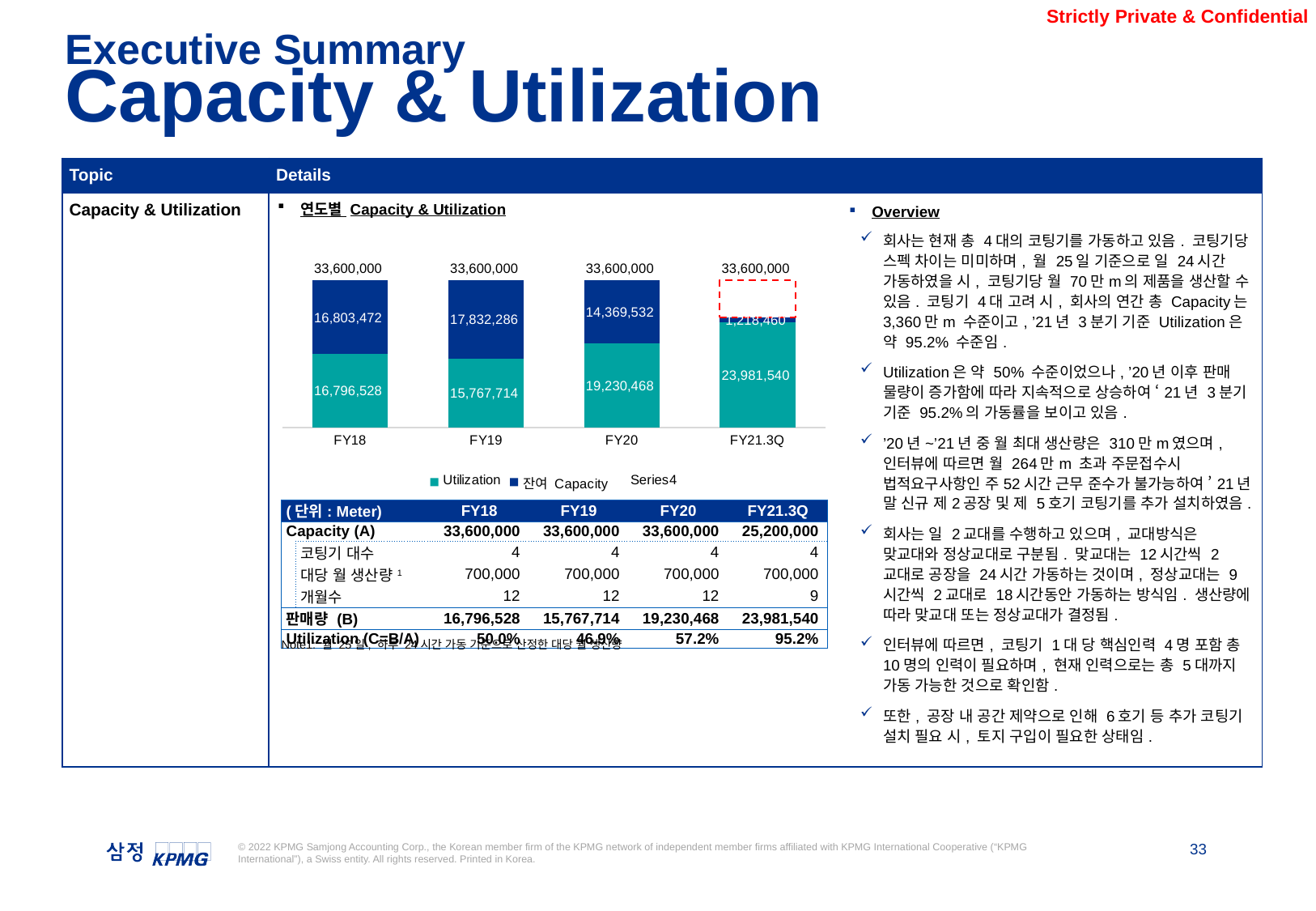

Executive Summary
Capacity & Utilization
| Topic | Details |
| --- | --- |
| Capacity & Utilization | Overview 회사는 현재 총 4대의 코팅기를 가동하고 있음. 코팅기당 스펙 차이는 미미하며, 월 25일 기준으로 일 24시간 가동하였을 시, 코팅기당 월 70만m의 제품을 생산할 수 있음. 코팅기 4대 고려 시, 회사의 연간 총 Capacity는 3,360만m 수준이고, ’21년 3분기 기준 Utilization은 약 95.2% 수준임. Utilization은 약 50% 수준이었으나, ’20년 이후 판매 물량이 증가함에 따라 지속적으로 상승하여 ‘21년 3분기 기준 95.2%의 가동률을 보이고 있음. ’20년~’21년 중 월 최대 생산량은 310만m였으며, 인터뷰에 따르면 월 264만m 초과 주문접수시 법적요구사항인 주52시간 근무 준수가 불가능하여 ’21년 말 신규 제2공장 및 제 5호기 코팅기를 추가 설치하였음. 회사는 일 2교대를 수행하고 있으며, 교대방식은 맞교대와 정상교대로 구분됨. 맞교대는 12시간씩 2교대로 공장을 24시간 가동하는 것이며, 정상교대는 9시간씩 2교대로 18시간동안 가동하는 방식임. 생산량에 따라 맞교대 또는 정상교대가 결정됨. 인터뷰에 따르면, 코팅기 1대 당 핵심인력 4명 포함 총 10명의 인력이 필요하며, 현재 인력으로는 총 5대까지 가동 가능한 것으로 확인함. 또한, 공장 내 공간 제약으로 인해 6호기 등 추가 코팅기 설치 필요 시, 토지 구입이 필요한 상태임. |
연도별 Capacity & Utilization

### Chart

| Category | Utilization | 잔여 Capacity |  |  |
|---|---|---|---|---|
| FY18 | 16796528.0 | 16803472.0 | 0.0 | 33600000.0 |
| FY19 | 15767714.0 | 17832286.0 | 0.0 | 33600000.0 |
| FY20 | 19230468.0 | 14369532.0 | 0.0 | 33600000.0 |
| FY21.3Q | 23981540.0 | 1218460.0 | 8400000.0 | 33600000.0 |
| (단위: Meter) |  | FY18 | FY19 | FY20 | FY21.3Q |
| --- | --- | --- | --- | --- | --- |
| Capacity (A) |  | 33,600,000 | 33,600,000 | 33,600,000 | 25,200,000 |
|  | 코팅기 대수 | 4 | 4 | 4 | 4 |
|  | 대당 월 생산량1 | 700,000 | 700,000 | 700,000 | 700,000 |
|  | 개월수 | 12 | 12 | 12 | 9 |
| 판매량 (B) |  | 16,796,528 | 15,767,714 | 19,230,468 | 23,981,540 |
| Utilization (C=B/A) |  | 50.0% | 46.9% | 57.2% | 95.2% |
Note1: 월 25일, 하루 24시간 가동 기준으로 산정한 대당 월 생산량